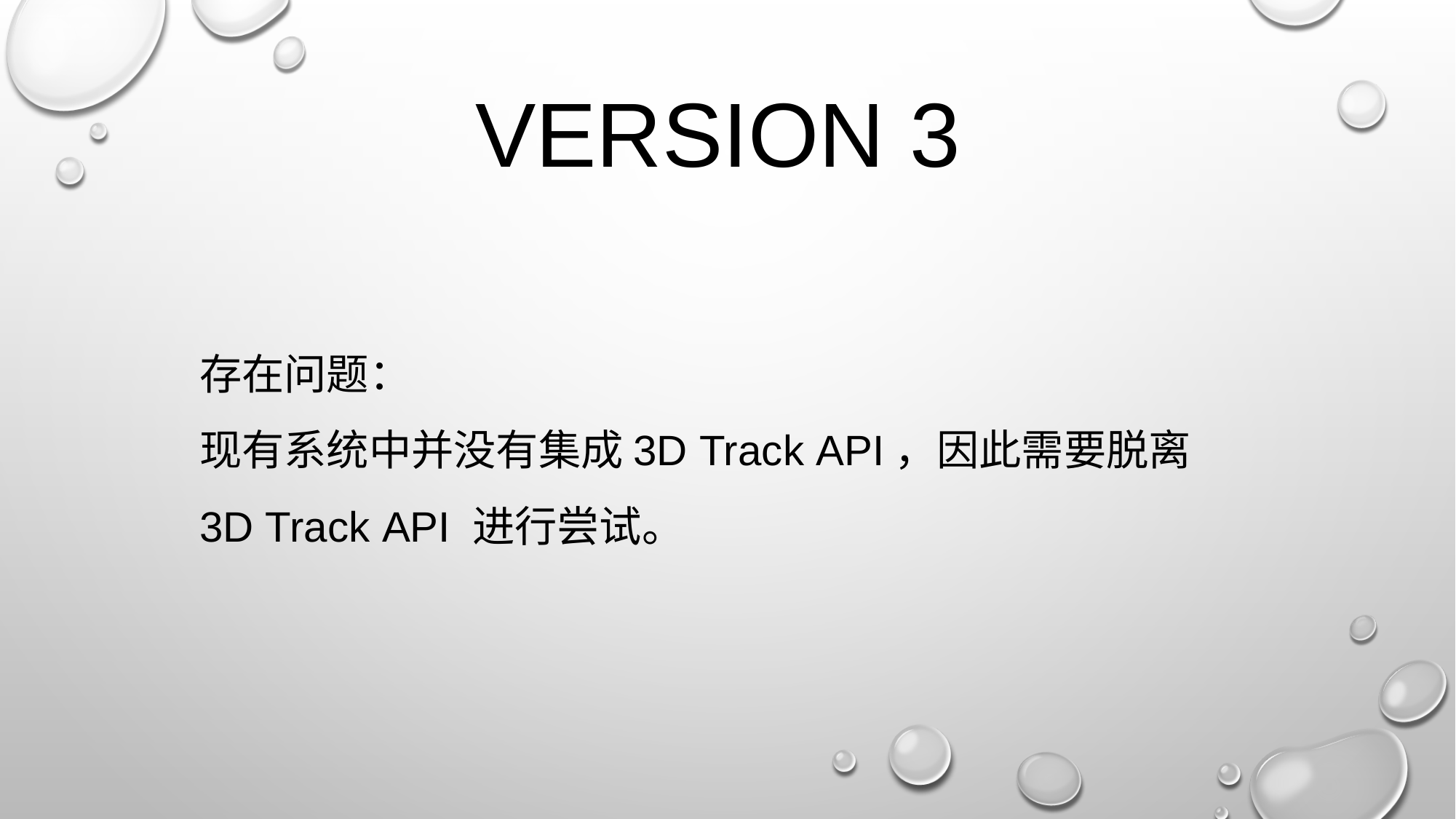

# Version 3
存在问题：
现有系统中并没有集成3D Track API，因此需要脱离 3D Track API 进行尝试。